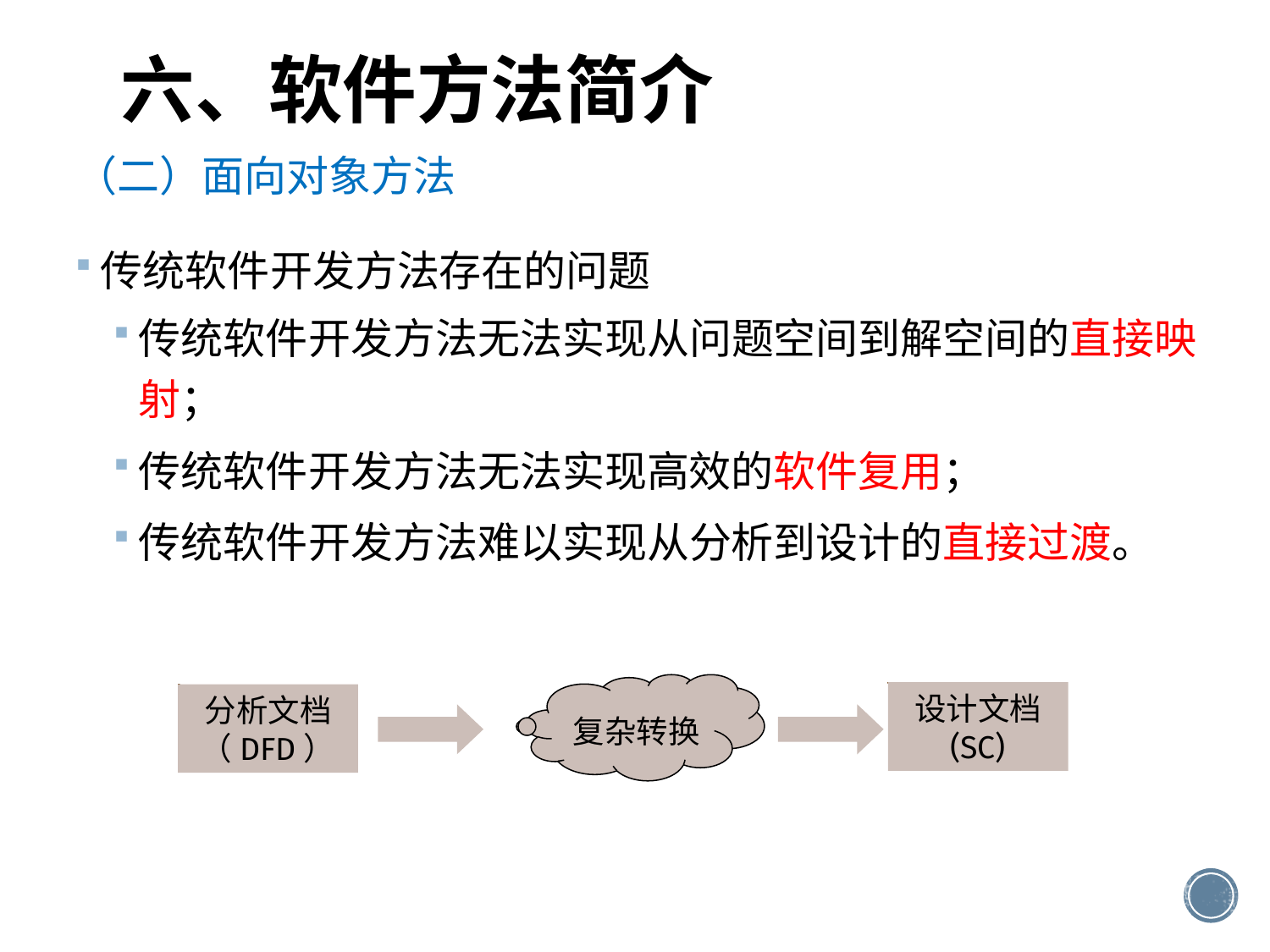

# 六、软件方法简介
（二）面向对象方法

传统软件开发方法存在的问题
传统软件开发方法无法实现从问题空间到解空间的直接映射；
传统软件开发方法无法实现高效的软件复用；
传统软件开发方法难以实现从分析到设计的直接过渡。

复杂转换
设计文档
(SC)
分析文档
（DFD）